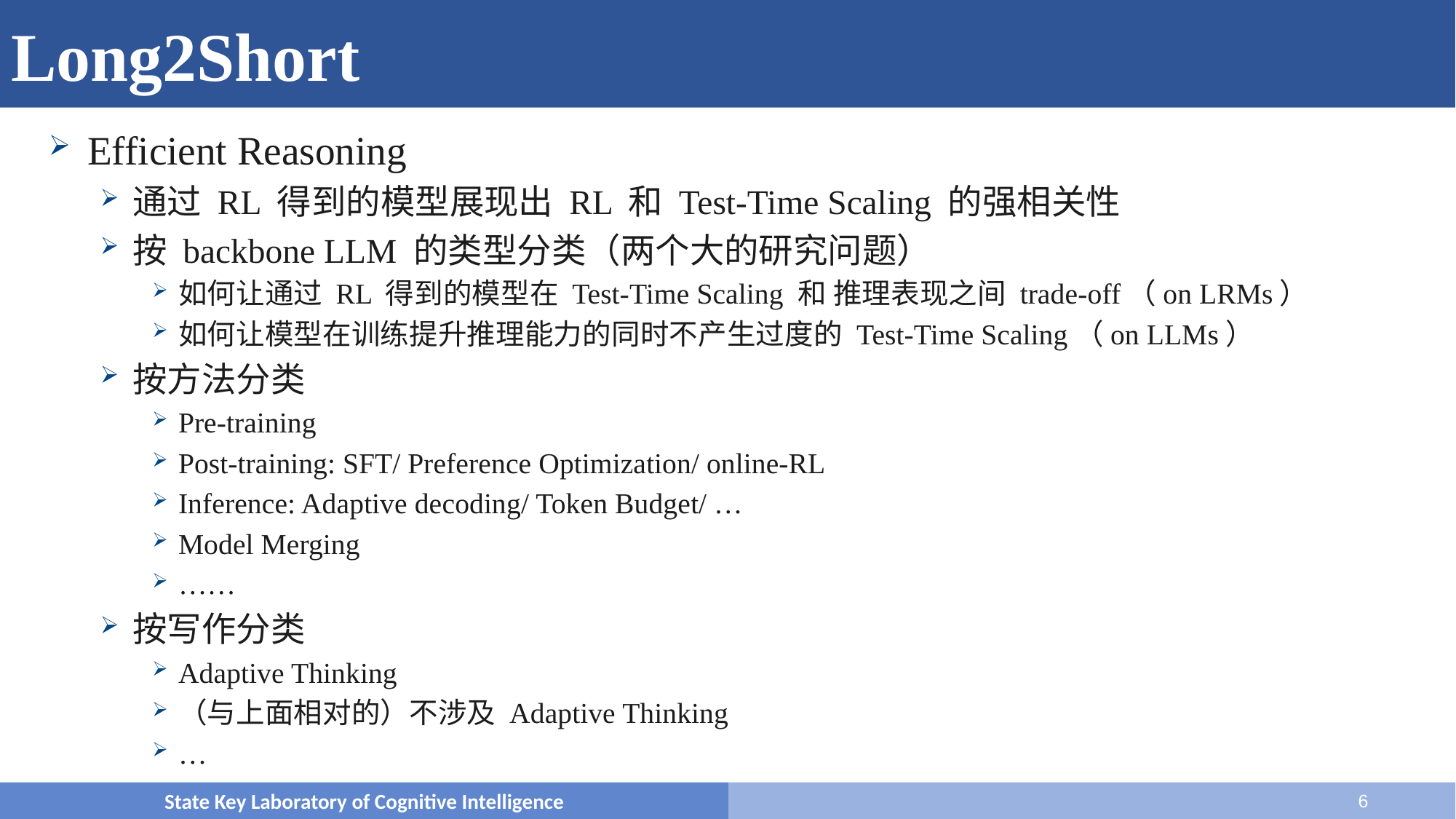

# 概览
Long2Short
Efficient Reasoning
通过 RL 得到的模型展现出 RL 和 Test-Time Scaling 的强相关性
按 backbone LLM 的类型分类（两个大的研究问题）
如何让通过 RL 得到的模型在 Test-Time Scaling 和 推理表现之间 trade-off（on LRMs）
如何让模型在训练提升推理能力的同时不产生过度的 Test-Time Scaling（on LLMs）
按方法分类
Pre-training
Post-training: SFT/ Preference Optimization/ online-RL
Inference: Adaptive decoding/ Token Budget/ …
Model Merging
……
按写作分类
Adaptive Thinking
（与上面相对的）不涉及 Adaptive Thinking
…

State Key Laboratory of Cognitive Intelligence
6